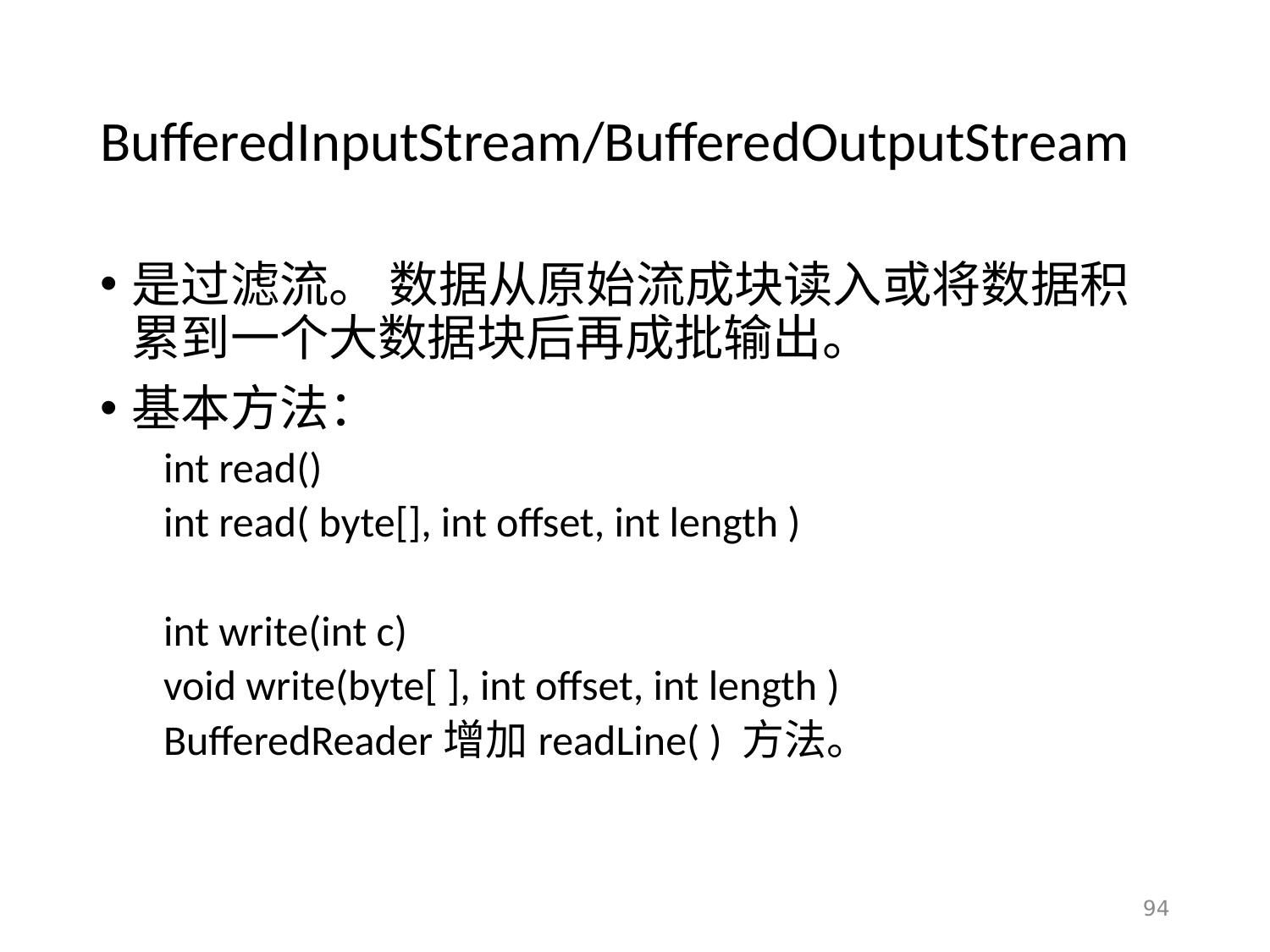

# BufferedInputStream/BufferedOutputStream
是过滤流。 数据从原始流成块读入或将数据积累到一个大数据块后再成批输出。
基本方法：
int read()
int read( byte[], int offset, int length )

int write(int c)
void write(byte[ ], int offset, int length )
BufferedReader增加readLine( ) 方法。

94